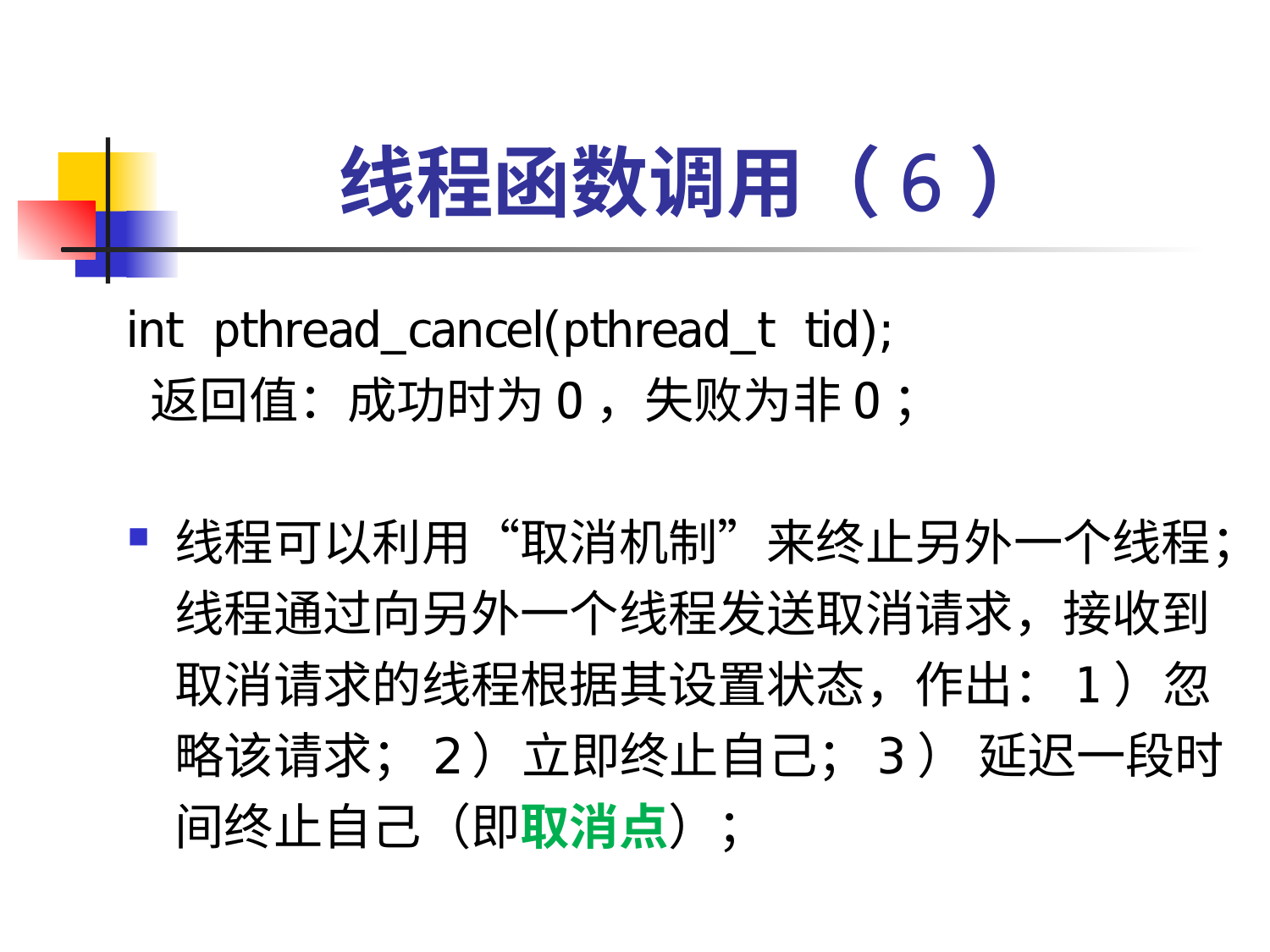

# 线程函数调用（6）
int  pthread_cancel(pthread_t  tid);
 返回值：成功时为0，失败为非0；

线程可以利用“取消机制”来终止另外一个线程；线程通过向另外一个线程发送取消请求，接收到取消请求的线程根据其设置状态，作出：1）忽略该请求；2）立即终止自己；3） 延迟一段时间终止自己（即取消点）；